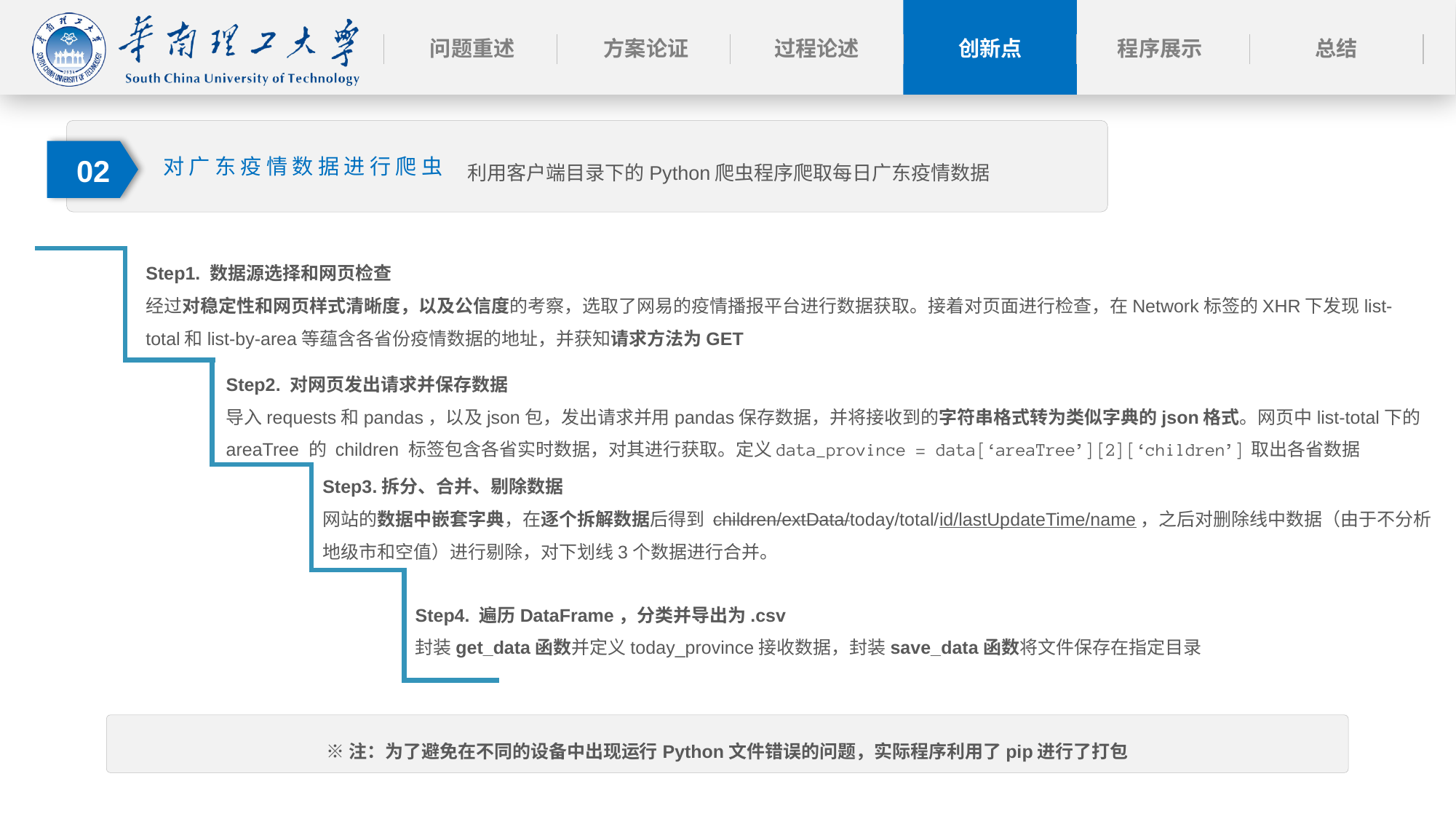

对广东疫情数据进行爬虫
利用客户端目录下的Python爬虫程序爬取每日广东疫情数据

02
Step1. 数据源选择和网页检查
经过对稳定性和网页样式清晰度，以及公信度的考察，选取了网易的疫情播报平台进行数据获取。接着对页面进行检查，在Network标签的XHR下发现list-total和list-by-area等蕴含各省份疫情数据的地址，并获知请求方法为GET
Step2. 对网页发出请求并保存数据
导入requests和pandas，以及json包，发出请求并用pandas保存数据，并将接收到的字符串格式转为类似字典的json格式。网页中list-total下的areaTree 的 children 标签包含各省实时数据，对其进行获取。定义data_province = data[‘areaTree’][2][‘children’]取出各省数据
Step3.拆分、合并、剔除数据
网站的数据中嵌套字典，在逐个拆解数据后得到 children/extData/today/total/id/lastUpdateTime/name，之后对删除线中数据（由于不分析地级市和空值）进行剔除，对下划线3个数据进行合并。
Step4. 遍历DataFrame，分类并导出为.csv
封装get_data函数并定义today_province接收数据，封装save_data函数将文件保存在指定目录

※注：为了避免在不同的设备中出现运行Python文件错误的问题，实际程序利用了pip进行了打包